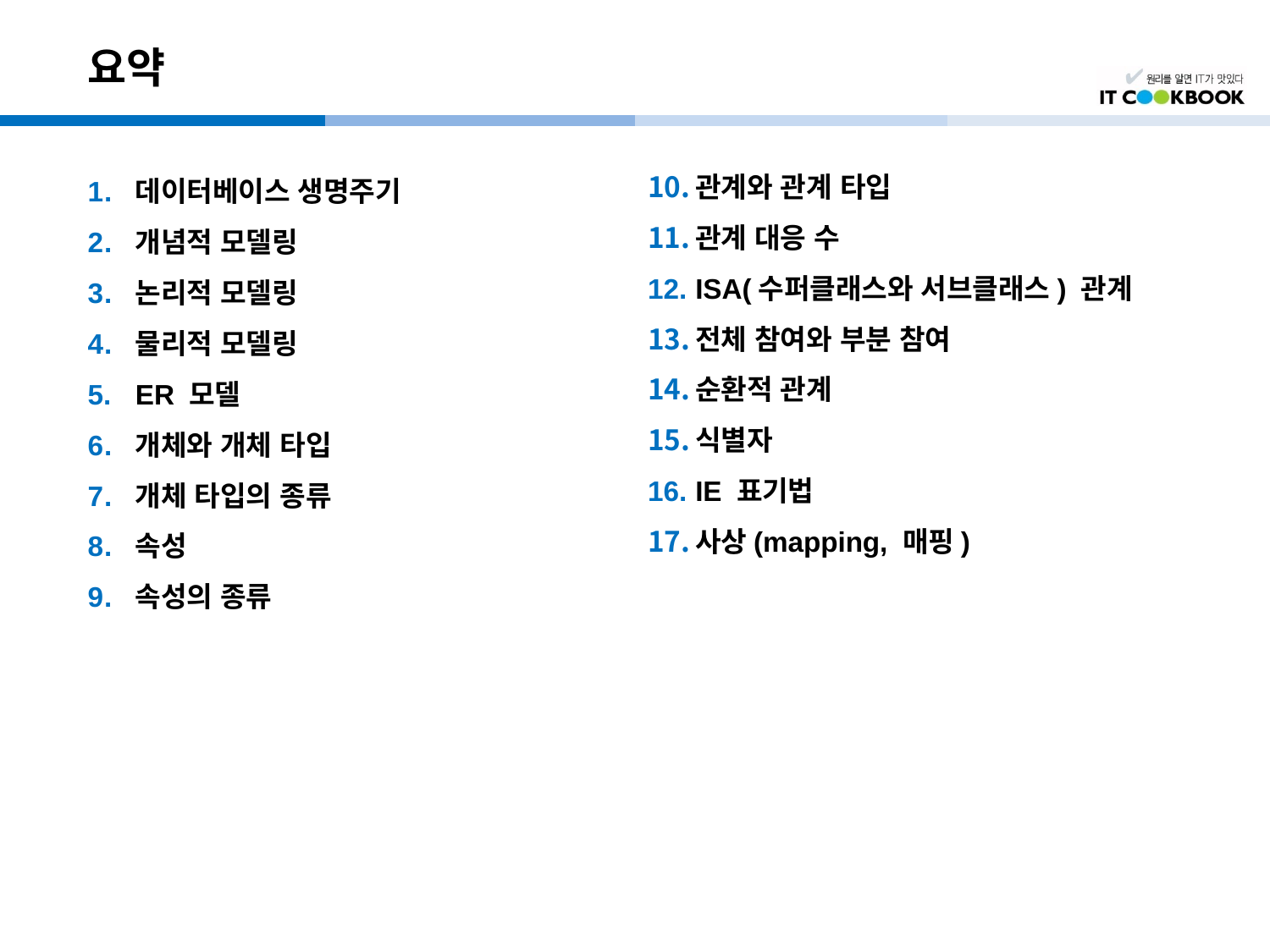

# 요약
관계와 관계 타입
관계 대응 수
ISA(수퍼클래스와 서브클래스) 관계
전체 참여와 부분 참여
순환적 관계
식별자
IE 표기법
사상(mapping, 매핑)

데이터베이스 생명주기
개념적 모델링
논리적 모델링
물리적 모델링
ER 모델
개체와 개체 타입
개체 타입의 종류
속성
속성의 종류